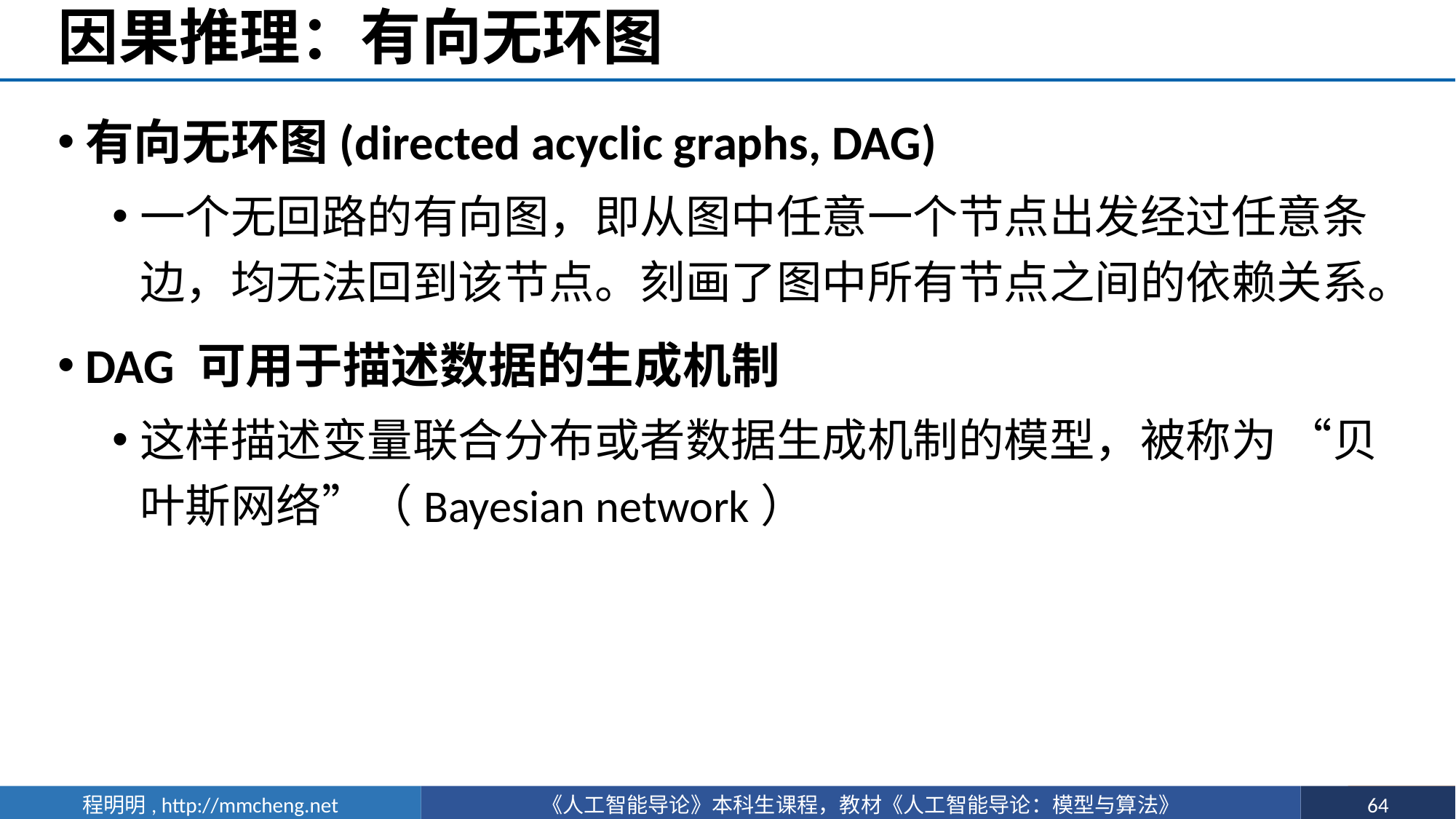

# 因果推理：有向无环图
有向无环图(directed acyclic graphs, DAG)
一个无回路的有向图，即从图中任意一个节点出发经过任意条边，均无法回到该节点。刻画了图中所有节点之间的依赖关系。
DAG 可用于描述数据的生成机制
这样描述变量联合分布或者数据生成机制的模型，被称为 “贝叶斯网络”（Bayesian network）